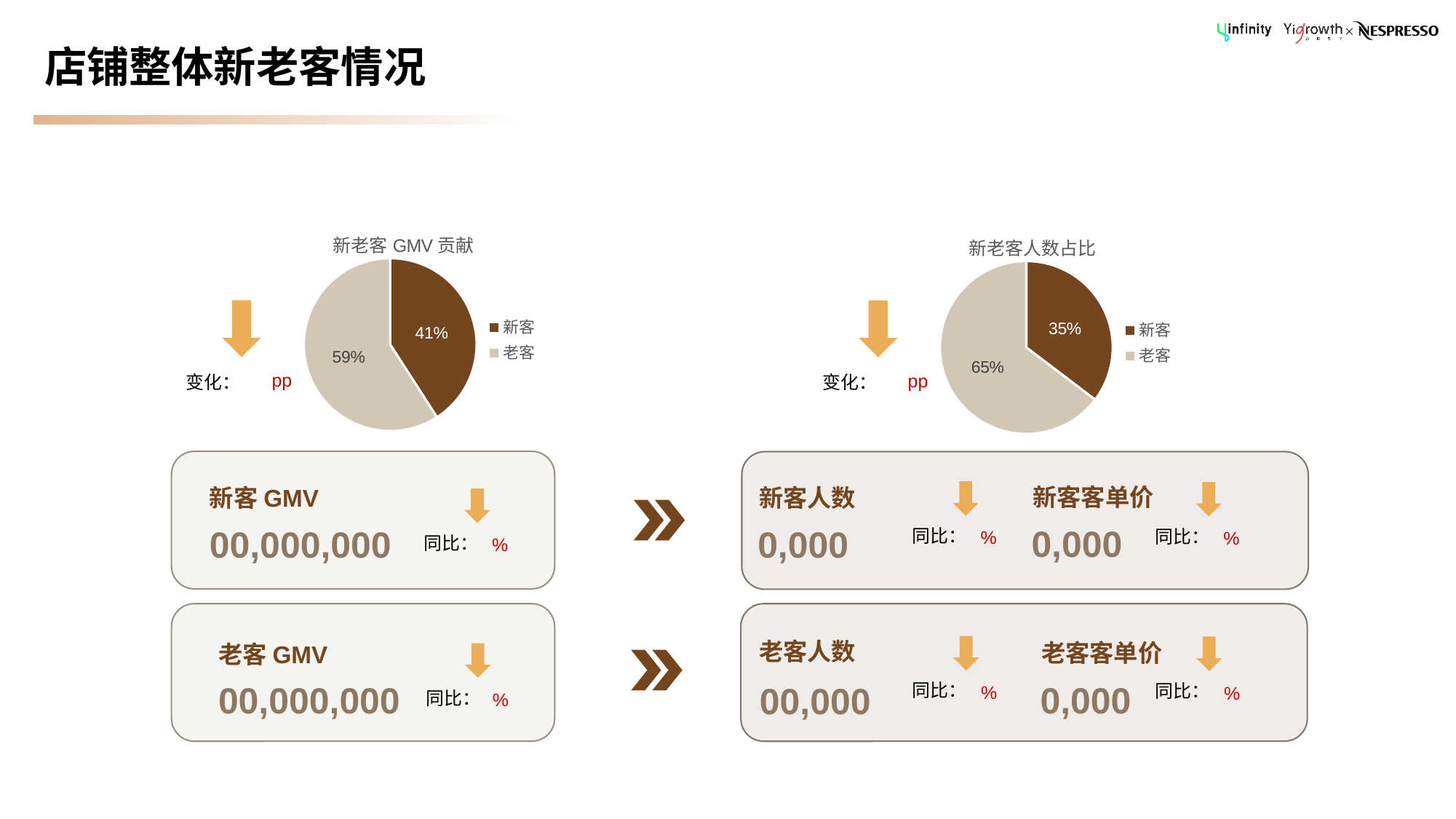

# 店铺整体新老客情况

### Chart: 新老客GMV贡献

| Category | GMV |
|---|---|
| 新客 | 5412358.0 |
| 老客 | 7824461.0 |

### Chart: 新老客人数占比

| Category | 购买人数 |
|---|---|
| 新客 | 9045.0 |
| 老客 | 16558.0 |

pp
pp
变化：
变化：

新客客单价
新客GMV
新客人数

0,000
00,000,000
0,000
同比：
同比：
%
%
同比：
%

老客人数
老客客单价
老客GMV

0,000
00,000,000
00,000
同比：
同比：
%
%
同比：
%